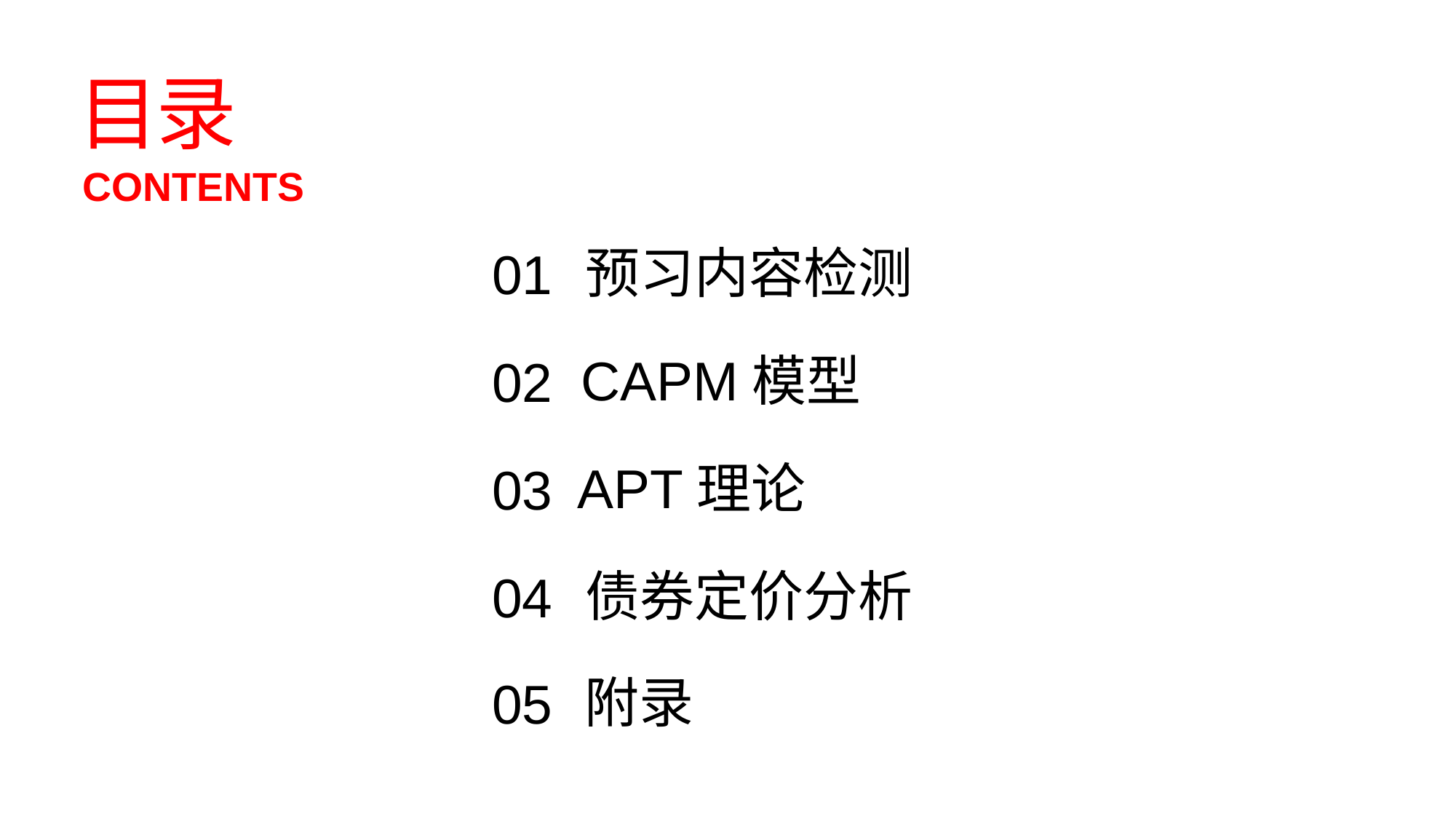

目录
CONTENTS
预习内容检测
01
CAPM模型
02
APT理论
03
债券定价分析
04
附录
05